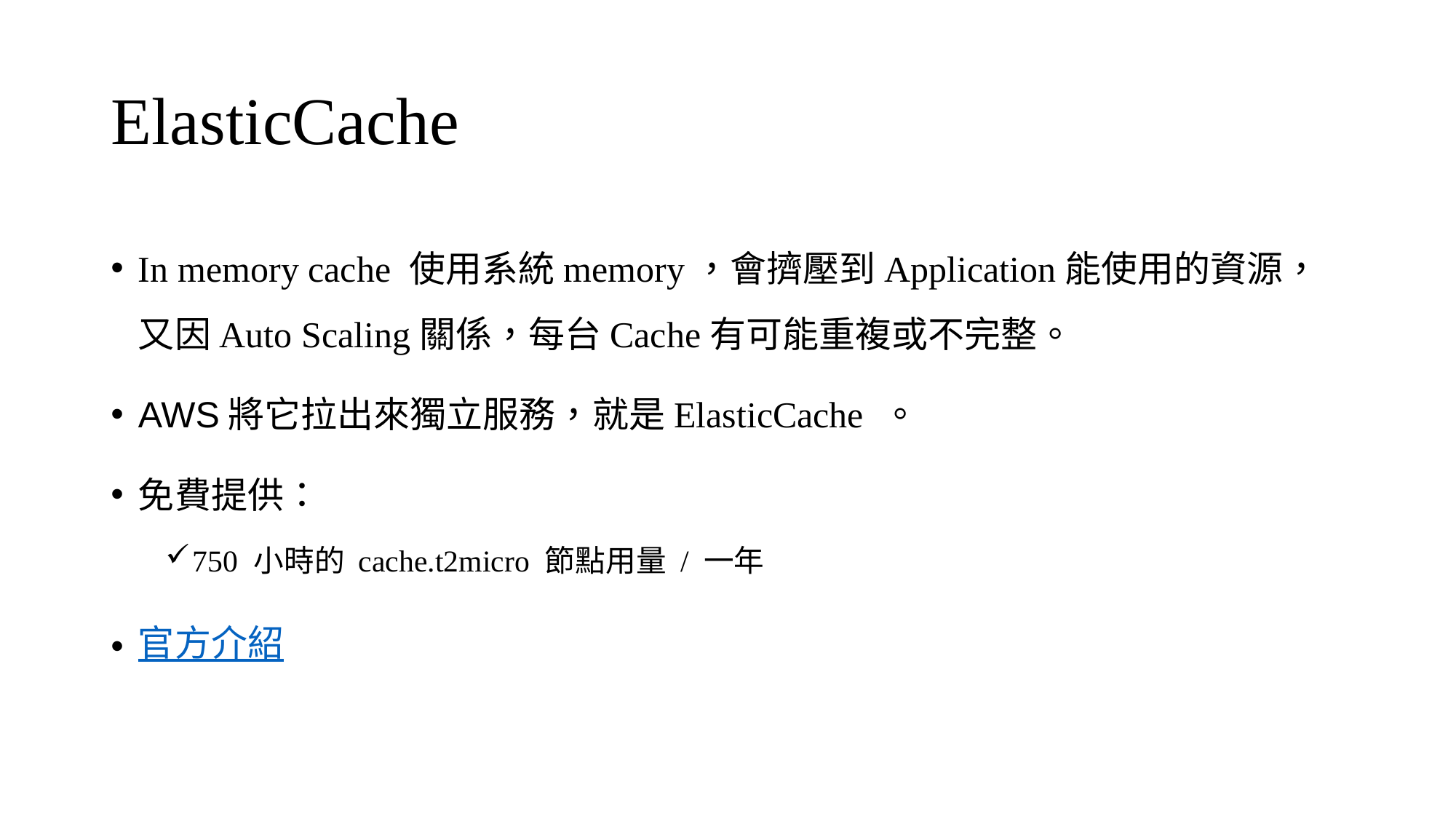

# ElasticCache
In memory cache 使用系統memory，會擠壓到Application能使用的資源，又因Auto Scaling關係，每台Cache有可能重複或不完整。
AWS將它拉出來獨立服務，就是ElasticCache 。
免費提供：
750 小時的 cache.t2micro 節點用量 / 一年
官方介紹